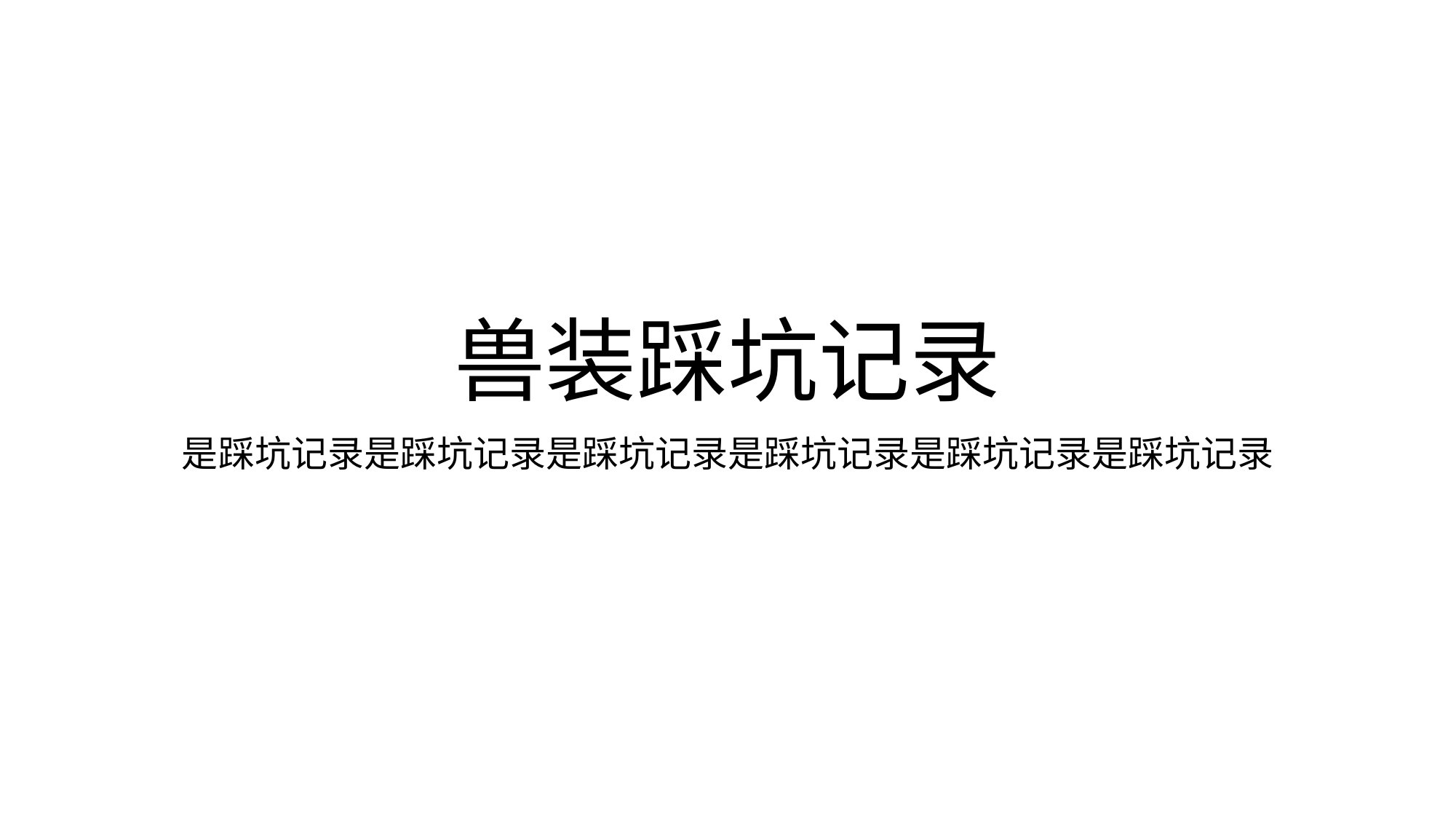

# 兽装踩坑记录
是踩坑记录是踩坑记录是踩坑记录是踩坑记录是踩坑记录是踩坑记录